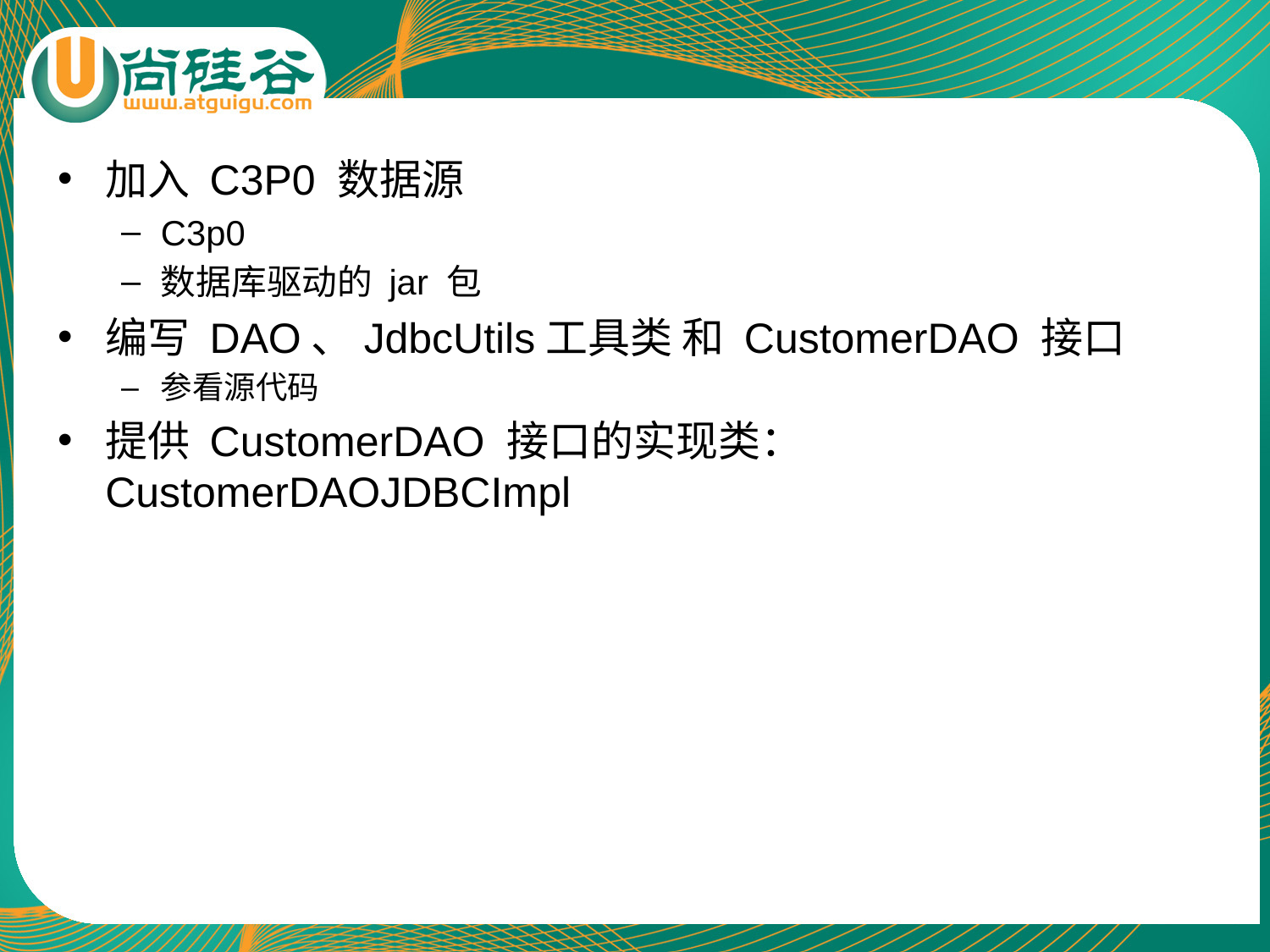

加入 C3P0 数据源
C3p0
数据库驱动的 jar 包
编写 DAO、JdbcUtils工具类 和 CustomerDAO 接口
参看源代码
提供 CustomerDAO 接口的实现类：CustomerDAOJDBCImpl